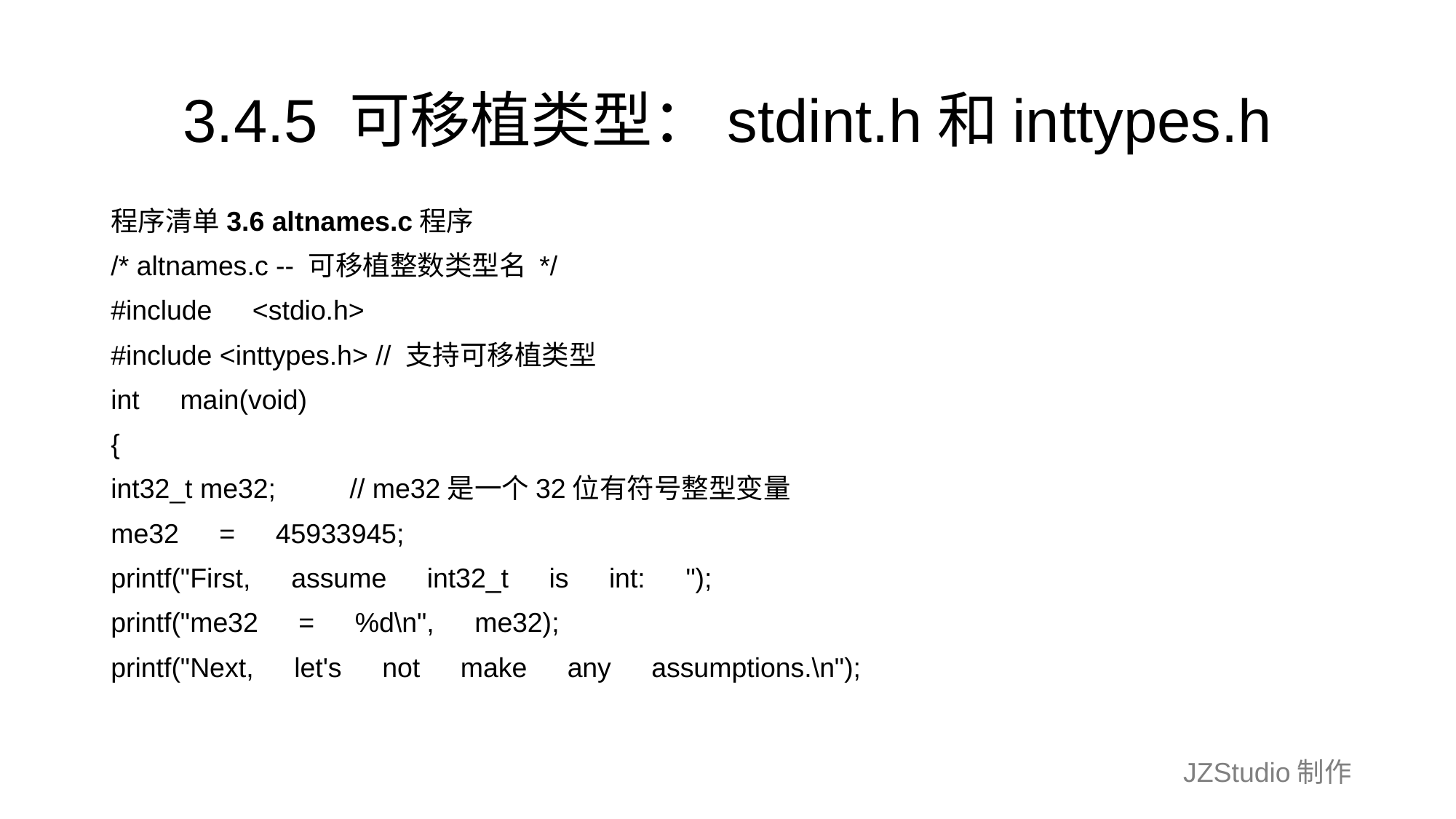

# 3.4.5 可移植类型：stdint.h和inttypes.h
程序清单3.6 altnames.c程序
/* altnames.c -- 可移植整数类型名 */
#include　<stdio.h>
#include <inttypes.h> // 支持可移植类型
int　main(void)
{
int32_t me32;　　 // me32是一个32位有符号整型变量
me32　=　45933945;
printf("First,　assume　int32_t　is　int:　");
printf("me32　=　%d\n",　me32);
printf("Next,　let's　not　make　any　assumptions.\n");